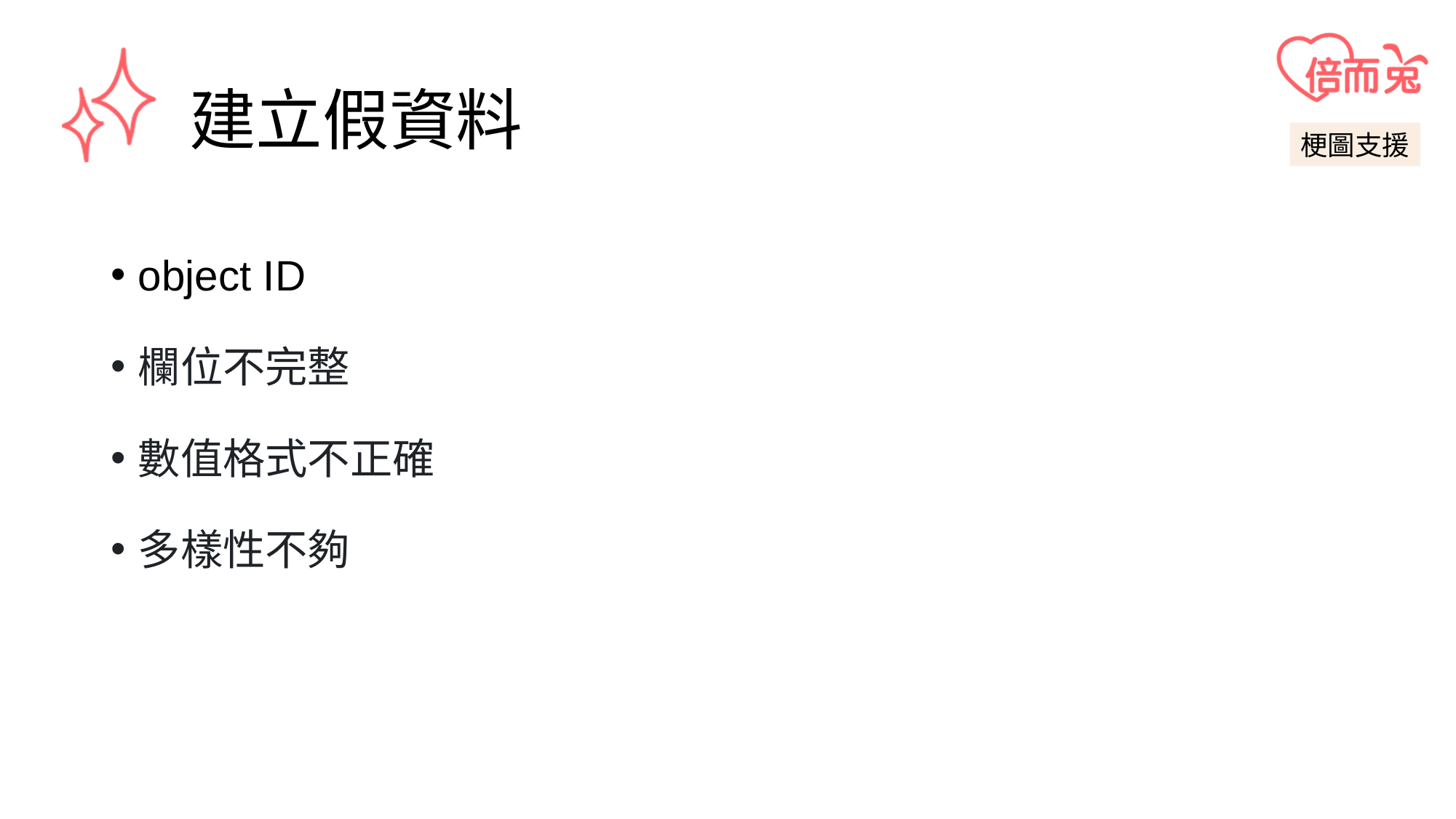

# 建立假資料
梗圖支援
object ID
欄位不完整
數值格式不正確
多樣性不夠